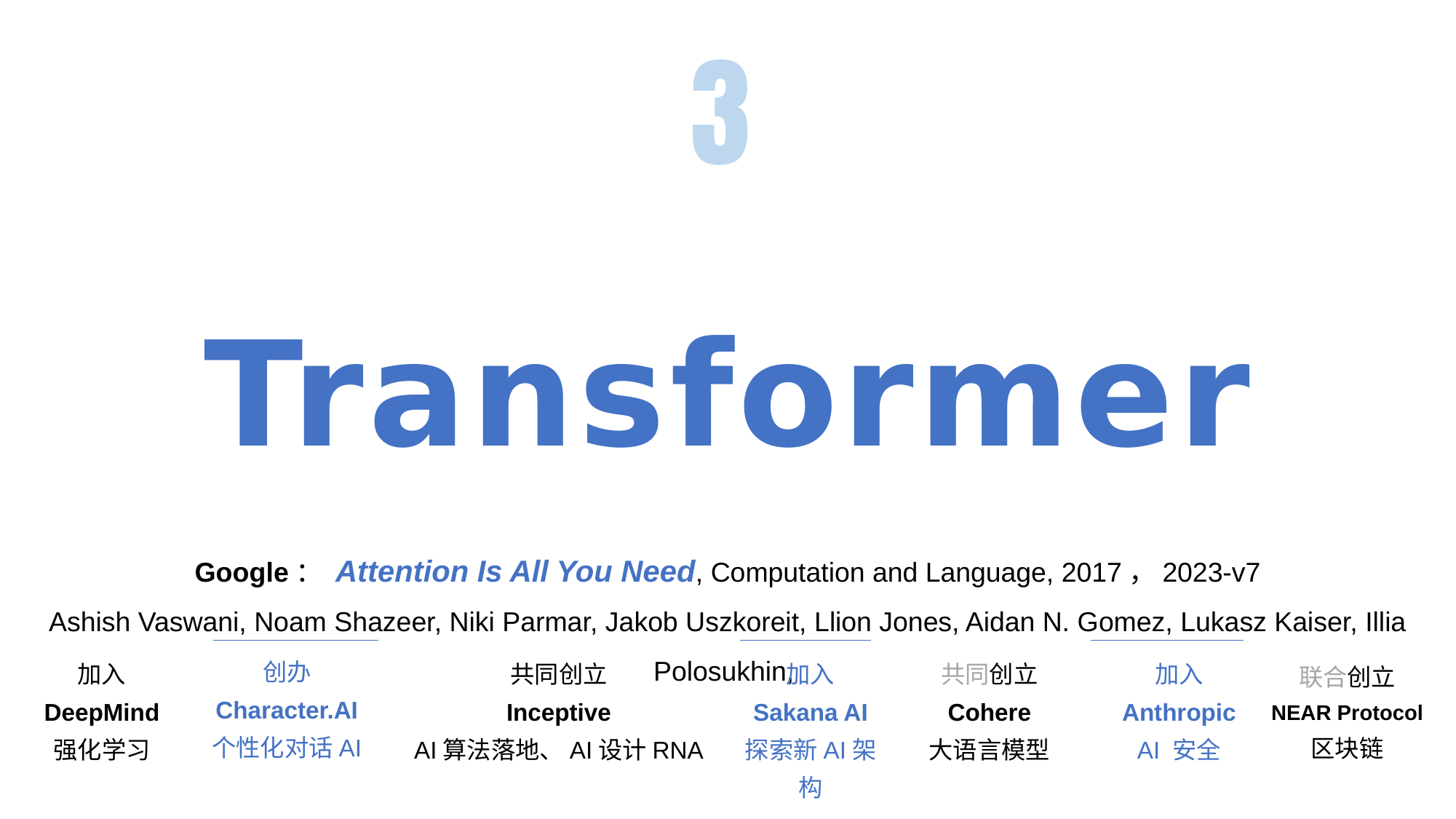

3
# Transformer
Google： Attention Is All You Need, Computation and Language, 2017，2023-v7
Ashish Vaswani, Noam Shazeer, Niki Parmar, Jakob Uszkoreit, Llion Jones, Aidan N. Gomez, Lukasz Kaiser, Illia Polosukhin,
创办
Character.AI
个性化对话AI
加入
DeepMind
强化学习
共同创立
Inceptive
AI算法落地、AI设计RNA
加入
Sakana AI
探索新AI架构
共同创立
Cohere
大语言模型
加入
Anthropic
AI 安全
联合创立
NEAR Protocol
区块链